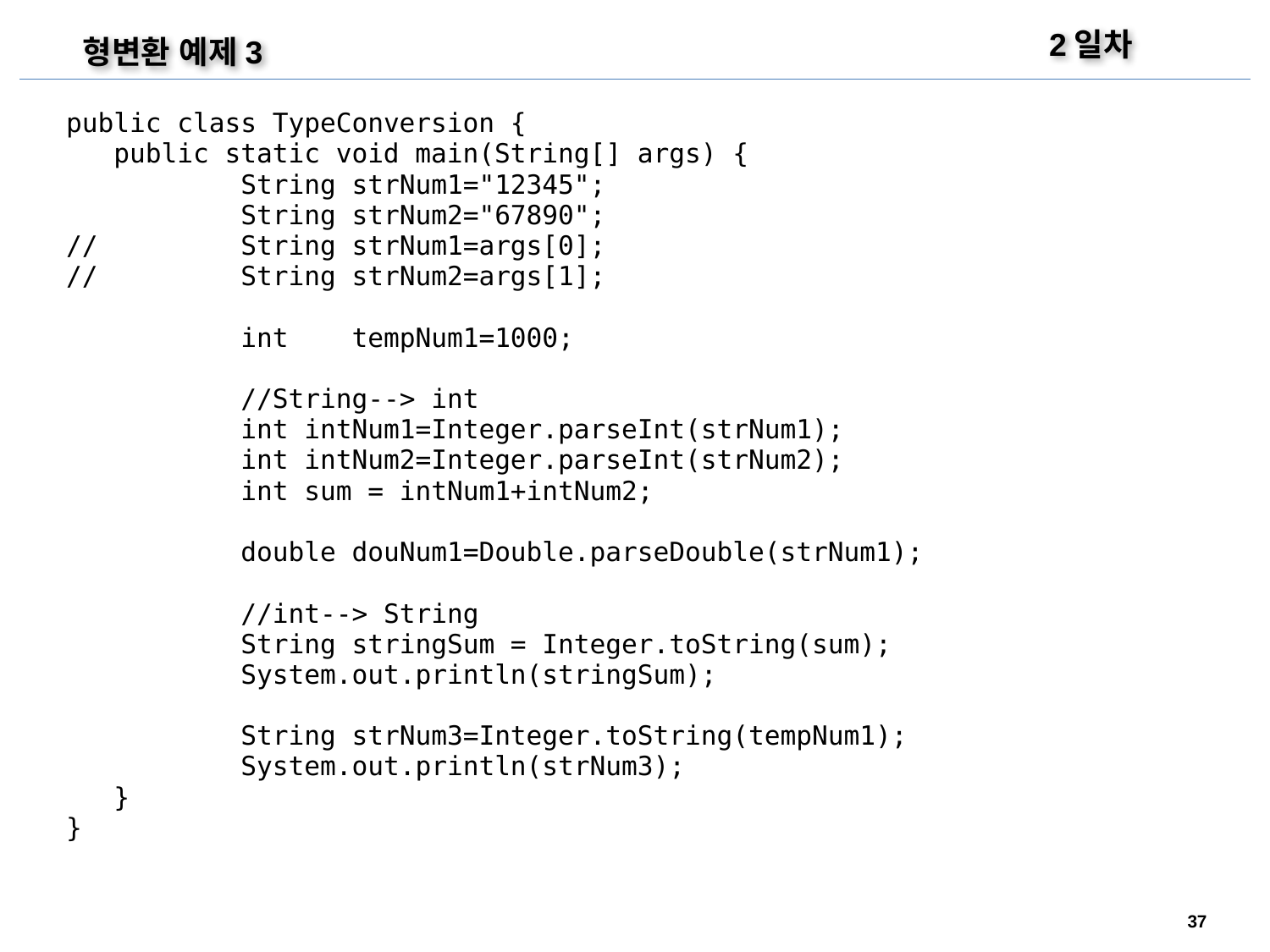

2일차
형변환 예제3
public class TypeConversion {
	public static void main(String[] args) {
		String strNum1="12345";
		String strNum2="67890";
//		String strNum1=args[0];
//		String strNum2=args[1];

		int    tempNum1=1000;

		//String--> int
		int intNum1=Integer.parseInt(strNum1);
		int intNum2=Integer.parseInt(strNum2);
		int sum = intNum1+intNum2;

		double douNum1=Double.parseDouble(strNum1);

		//int--> String
		String stringSum = Integer.toString(sum);
		System.out.println(stringSum);

		String strNum3=Integer.toString(tempNum1);
		System.out.println(strNum3);
	}
}